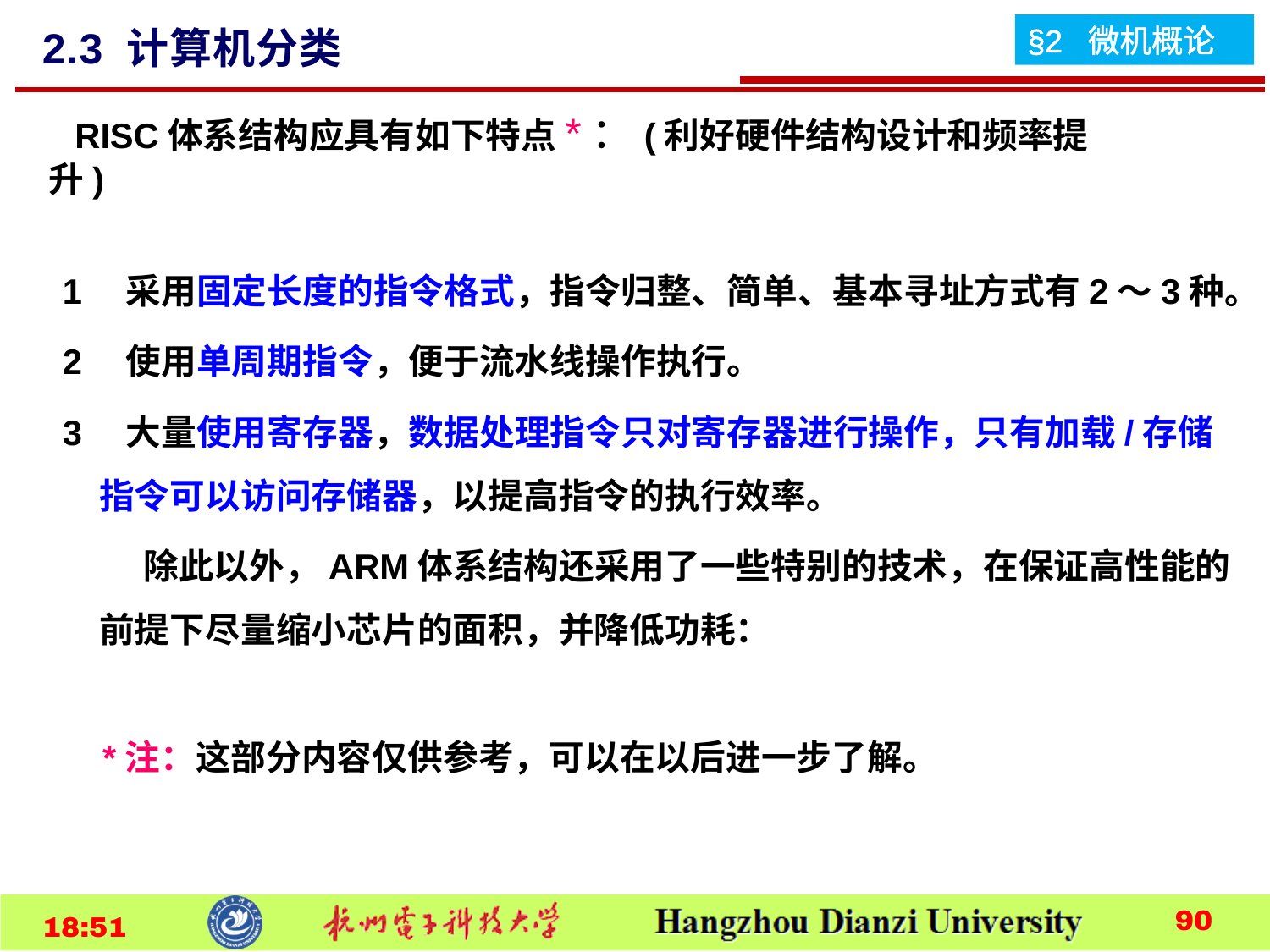

2.3 计算机分类
RISC体系结构应具有如下特点*：(利好硬件结构设计和频率提升)
1　采用固定长度的指令格式，指令归整、简单、基本寻址方式有2～3种。
2　使用单周期指令，便于流水线操作执行。
3　大量使用寄存器，数据处理指令只对寄存器进行操作，只有加载/存储指令可以访问存储器，以提高指令的执行效率。
除此以外，ARM体系结构还采用了一些特别的技术，在保证高性能的前提下尽量缩小芯片的面积，并降低功耗：
*注：这部分内容仅供参考，可以在以后进一步了解。